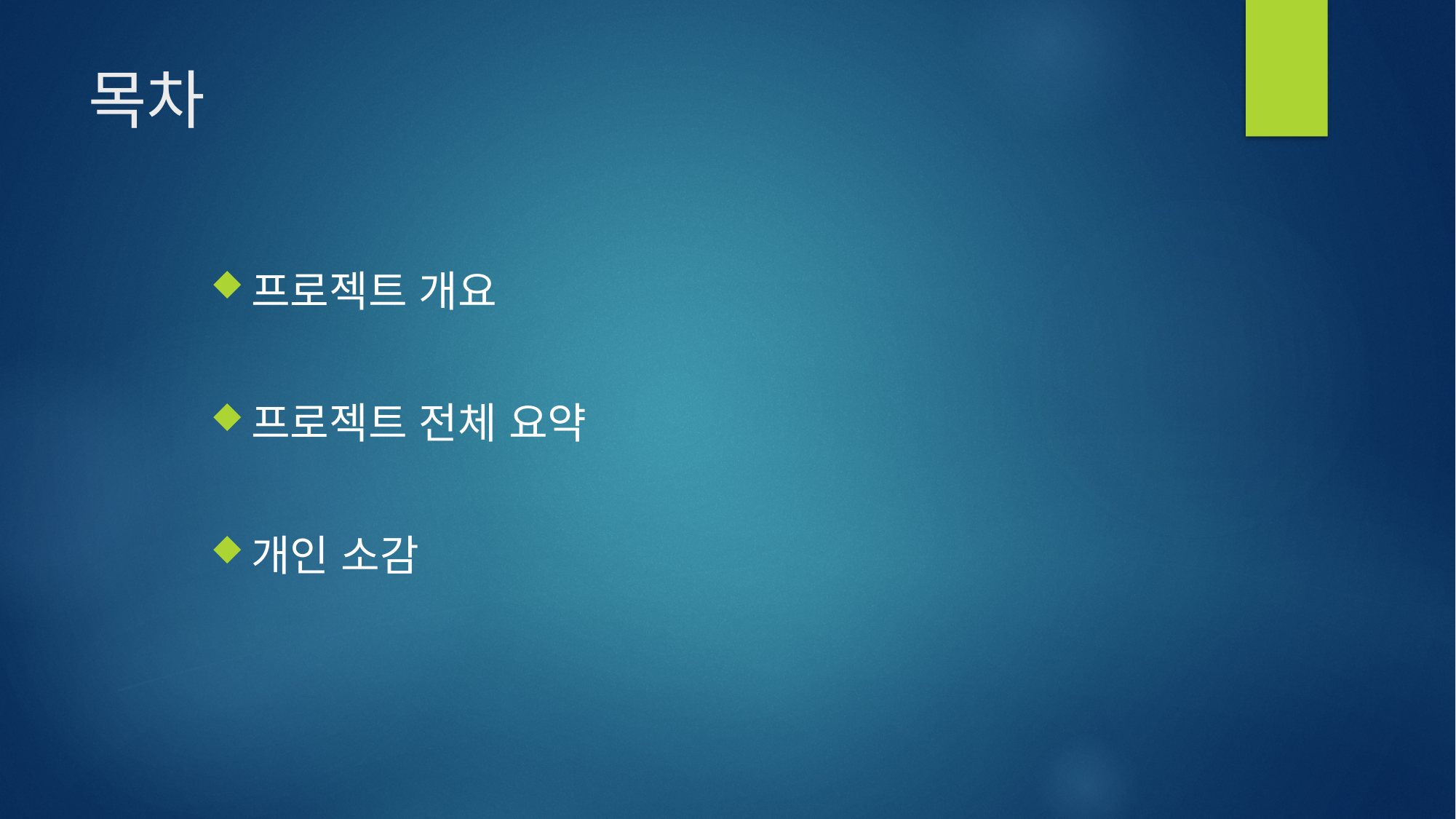

# 목차
프로젝트 개요

프로젝트 전체 요약

개인 소감